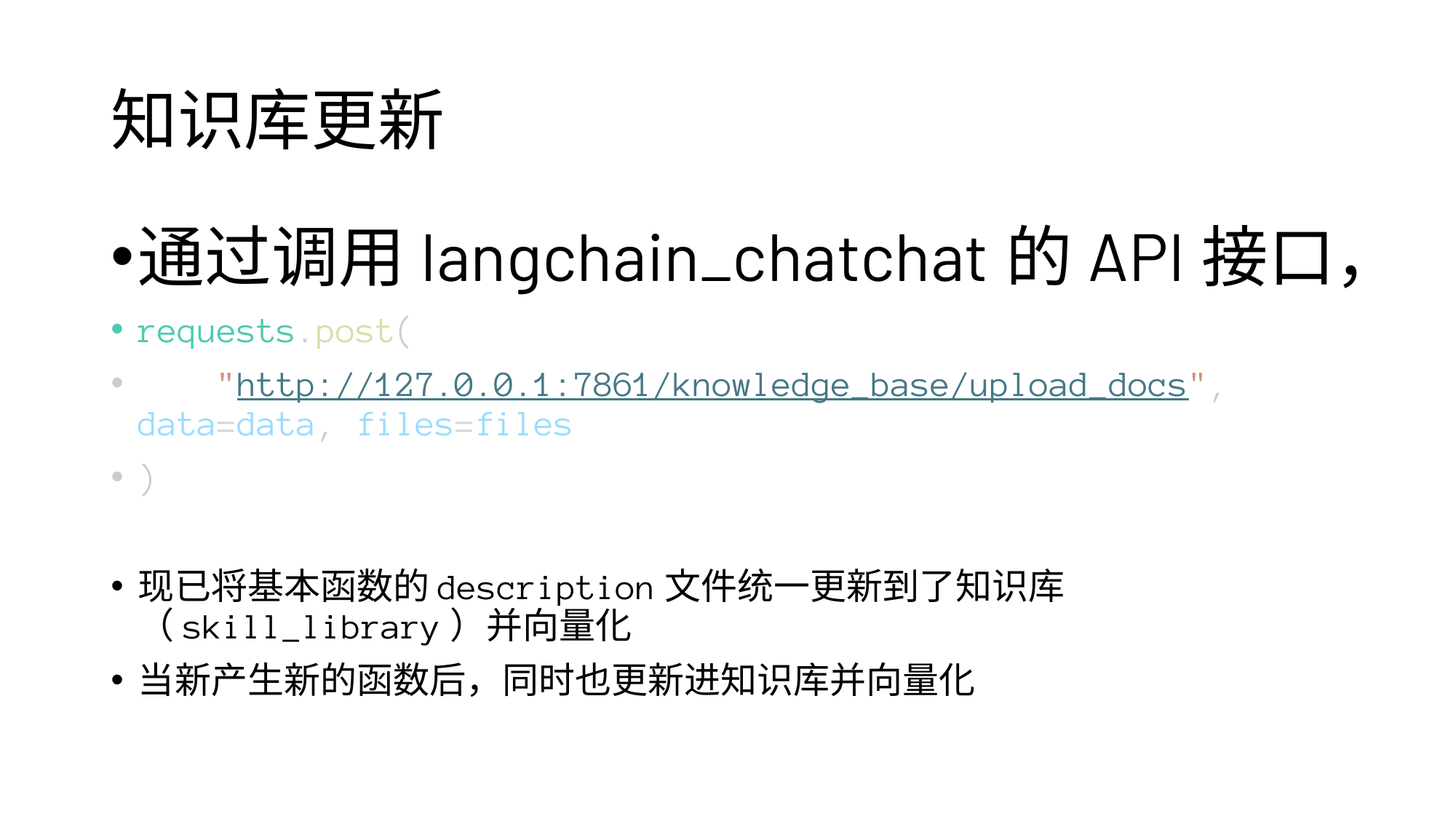

# 知识库更新
通过调用langchain_chatchat的API接口，
requests.post(
    "http://127.0.0.1:7861/knowledge_base/upload_docs", data=data, files=files
)

现已将基本函数的description文件统一更新到了知识库（skill_library）并向量化
当新产生新的函数后，同时也更新进知识库并向量化